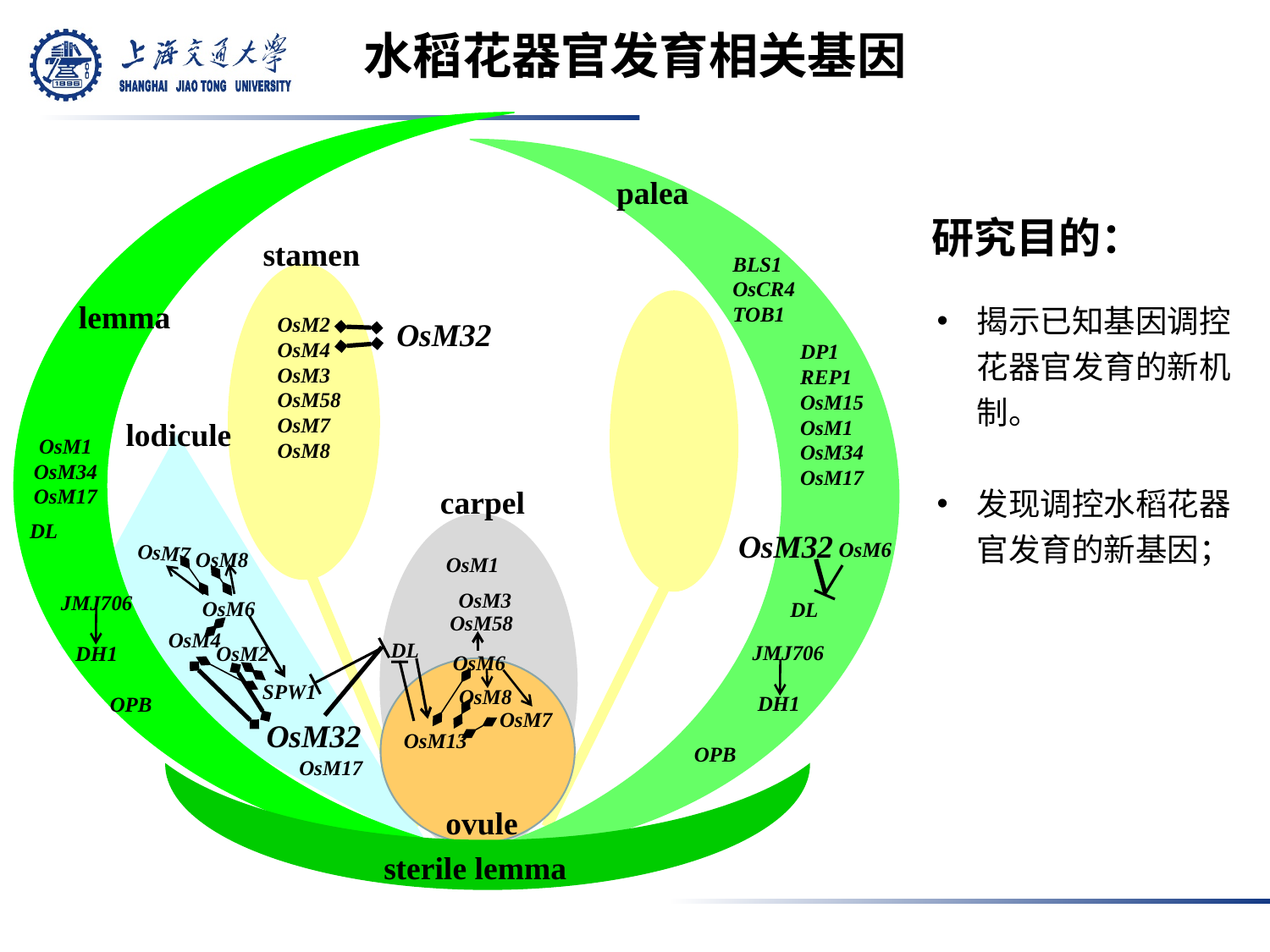

# 水稻花器官发育相关基因

palea
stamen

lemma

OsM2
OsM4
OsM3
OsM58
OsM7
OsM8
OsM32
DP1
REP1
OsM15
OsM1
OsM34
OsM17

lodicule
OsM1
OsM34
OsM17

carpel

DL

OsM32
OsM6
OsM7
OsM8
OsM1

OsM3
OsM6
DL

OsM58
OsM4

DL
OsM2

OsM6

SPW1

OsM8
OsM7

OsM32
OsM13

OsM17
ovule
sterile lemma
研究目的：
BLS1
OsCR4
TOB1

揭示已知基因调控花器官发育的新机制。

发现调控水稻花器官发育的新基因；

JMJ706

DH1

             OPB
           JMJ706

            DH1

OPB